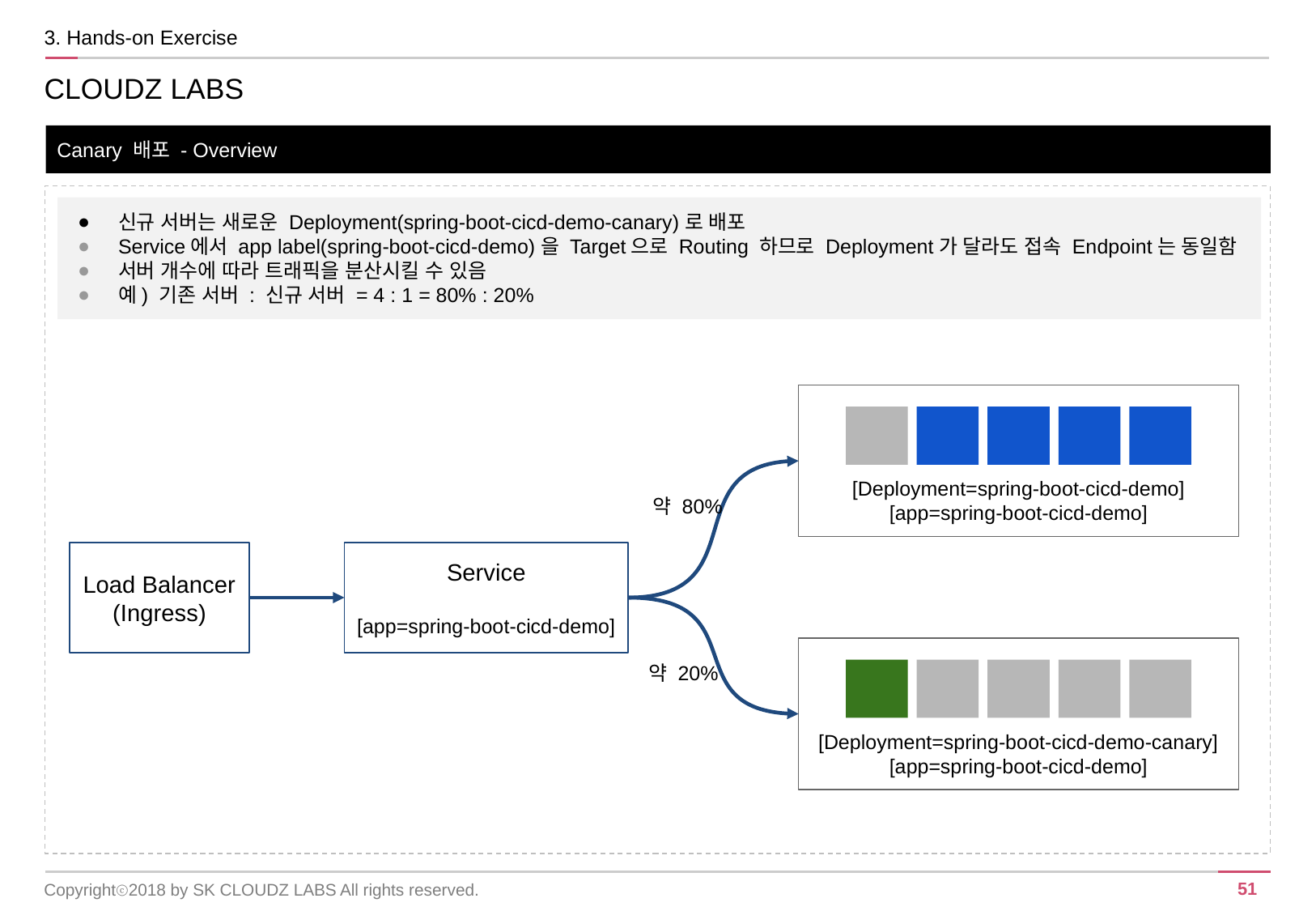

3. Hands-on Exercise

CLOUDZ LABS
Canary 배포 - Overview
신규 서버는 새로운 Deployment(spring-boot-cicd-demo-canary)로 배포
Service에서 app label(spring-boot-cicd-demo)을 Target으로 Routing 하므로 Deployment가 달라도 접속 Endpoint는 동일함
서버 개수에 따라 트래픽을 분산시킬 수 있음
예) 기존 서버 : 신규 서버 = 4 : 1 = 80% : 20%
[Deployment=spring-boot-cicd-demo]
[app=spring-boot-cicd-demo]

약 80%
Load Balancer
(Ingress)
Service

[app=spring-boot-cicd-demo]
[Deployment=spring-boot-cicd-demo-canary]
[app=spring-boot-cicd-demo]
약 20%

Copyrightⓒ2018 by SK CLOUDZ LABS All rights reserved.